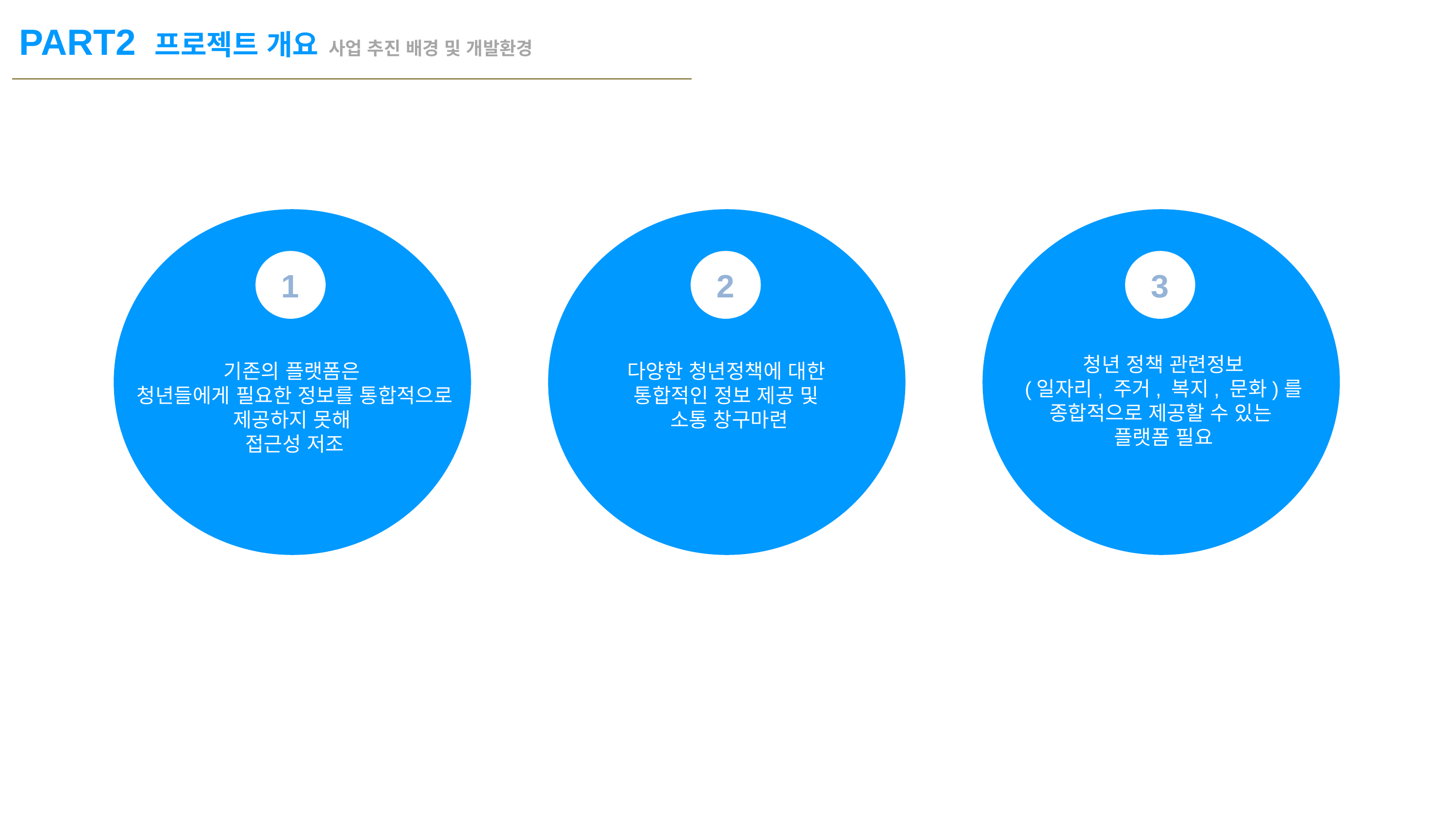

PART2 프로젝트 개요 사업 추진 배경 및 개발환경

1
2
3
청년 정책 관련정보
(일자리, 주거, 복지, 문화)를 종합적으로 제공할 수 있는
플랫폼 필요
기존의 플랫폼은
청년들에게 필요한 정보를 통합적으로 제공하지 못해
접근성 저조
다양한 청년정책에 대한
통합적인 정보 제공 및
소통 창구마련